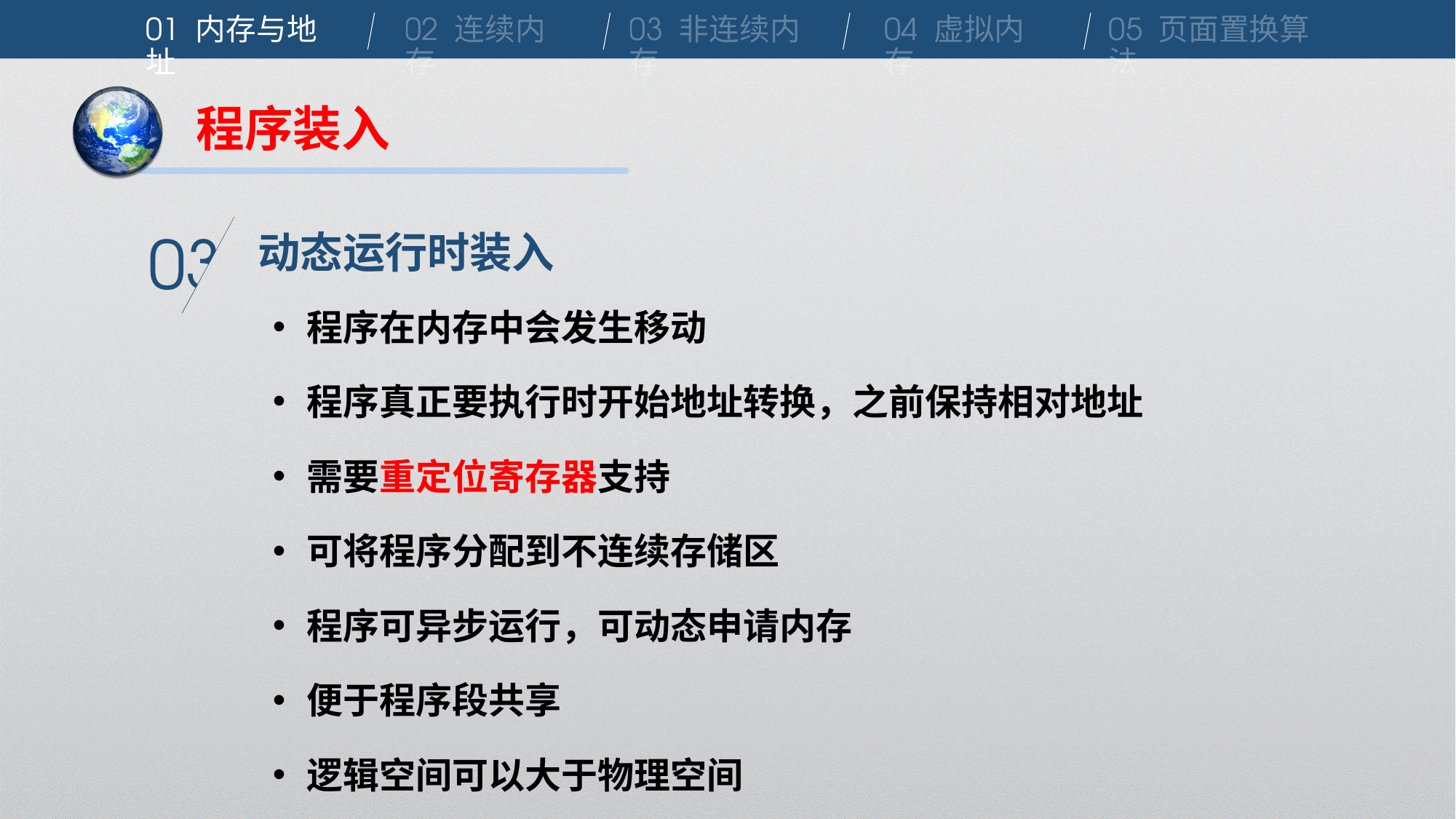

01 内存与地址
02 连续内存
03 非连续内存
04 虚拟内存
05 页面置换算法
程序装入
动态运行时装入

03
程序在内存中会发生移动
程序真正要执行时开始地址转换，之前保持相对地址
需要重定位寄存器支持
可将程序分配到不连续存储区
程序可异步运行，可动态申请内存
便于程序段共享
逻辑空间可以大于物理空间